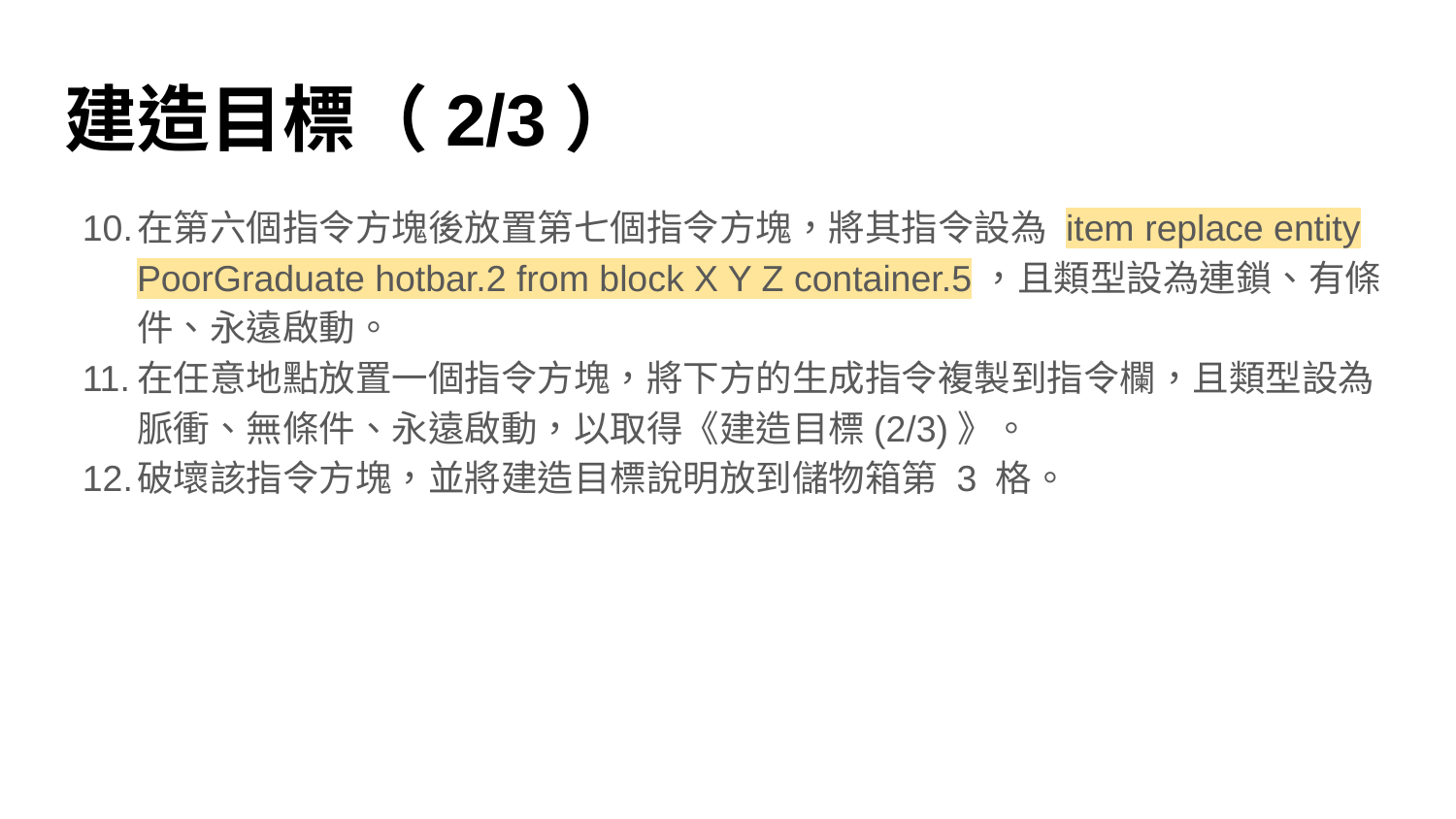

# 建造目標（2/3）
在第六個指令方塊後放置第七個指令方塊，將其指令設為 item replace entity PoorGraduate hotbar.2 from block X Y Z container.5，且類型設為連鎖、有條件、永遠啟動。
在任意地點放置一個指令方塊，將下方的生成指令複製到指令欄，且類型設為脈衝、無條件、永遠啟動，以取得《建造目標(2/3)》。
破壞該指令方塊，並將建造目標說明放到儲物箱第 3 格。